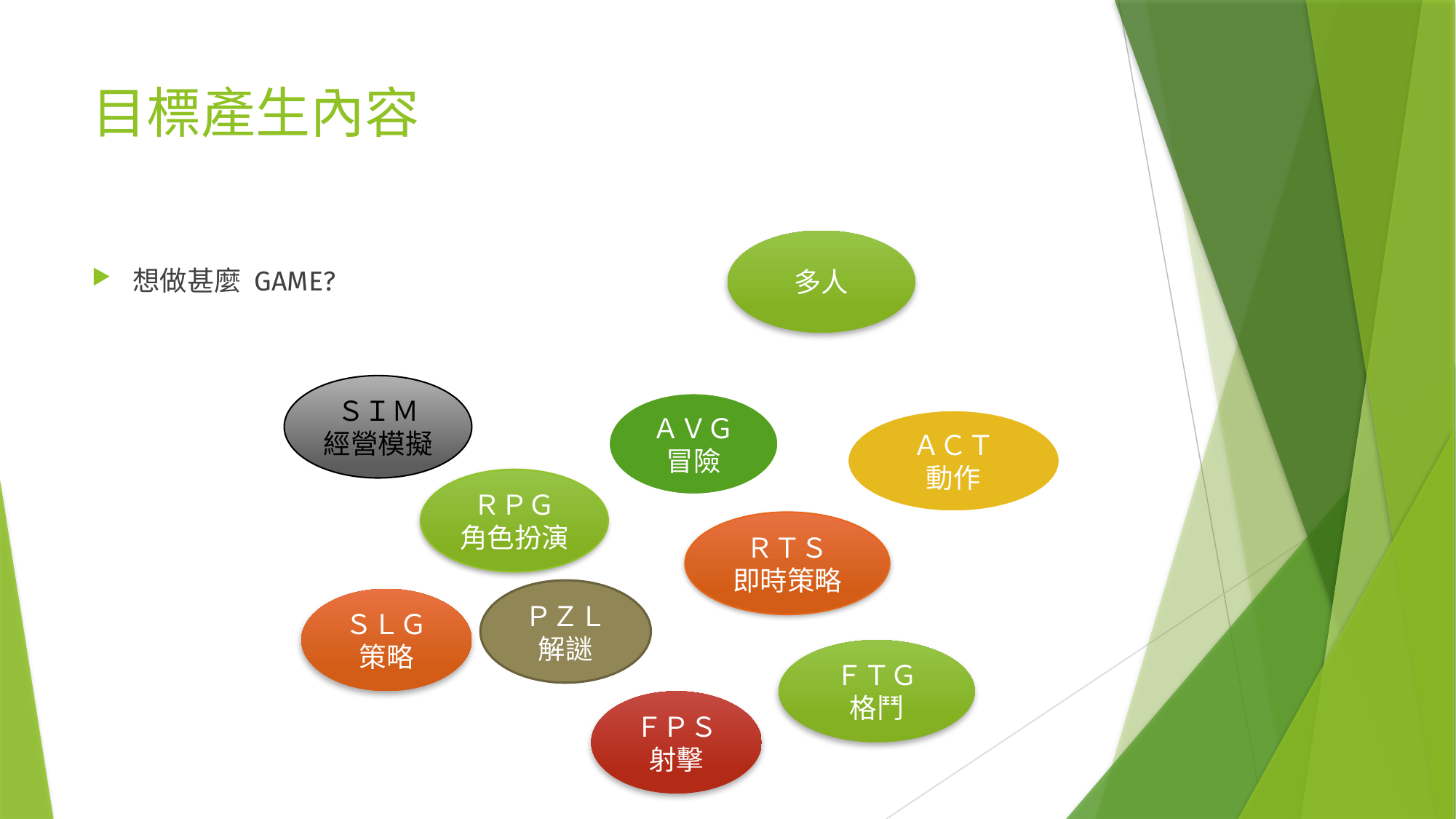

# 目標產生內容
多人
想做甚麼 GAME?

ＳＩＭ
經營模擬
ＡＶＧ
冒險
ＡＣＴ
動作
ＲＰＧ
角色扮演
ＲＴＳ
即時策略
ＰＺＬ
解謎
ＳＬＧ
策略
ＦＴＧ
格鬥
ＦＰＳ
射擊